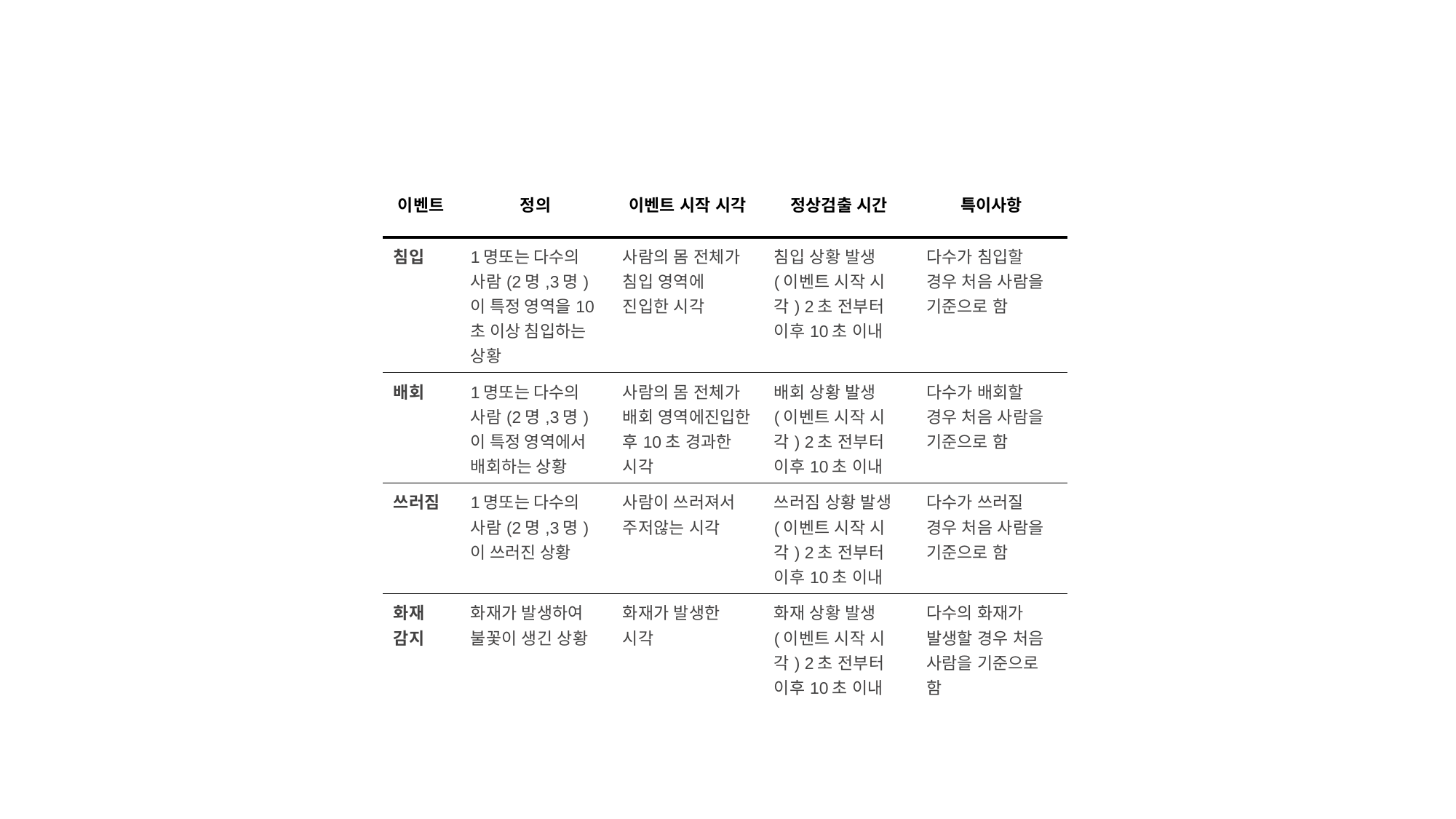

| 이벤트 | 정의 | 이벤트 시작 시각 | 정상검출 시간 | 특이사항 |
| --- | --- | --- | --- | --- |
| 침입 | 1명또는 다수의 사람(2명,3명)이 특정 영역을10초 이상 침입하는 상황 | 사람의 몸 전체가 침입 영역에 진입한 시각 | 침입 상황 발생(이벤트 시작 시각) 2초 전부터 이후10초 이내 | 다수가 침입할 경우 처음 사람을 기준으로 함 |
| 배회 | 1명또는 다수의 사람(2명,3명)이 특정 영역에서 배회하는 상황 | 사람의 몸 전체가 배회 영역에진입한 후10초 경과한 시각 | 배회 상황 발생(이벤트 시작 시각) 2초 전부터 이후10초 이내 | 다수가 배회할 경우 처음 사람을 기준으로 함 |
| 쓰러짐 | 1명또는 다수의 사람(2명,3명)이 쓰러진 상황 | 사람이 쓰러져서 주저않는 시각 | 쓰러짐 상황 발생(이벤트 시작 시각) 2초 전부터 이후10초 이내 | 다수가 쓰러질 경우 처음 사람을 기준으로 함 |
| 화재 감지 | 화재가 발생하여 불꽃이 생긴 상황 | 화재가 발생한 시각 | 화재 상황 발생(이벤트 시작 시각) 2초 전부터 이후10초 이내 | 다수의 화재가 발생할 경우 처음 사람을 기준으로 함 |